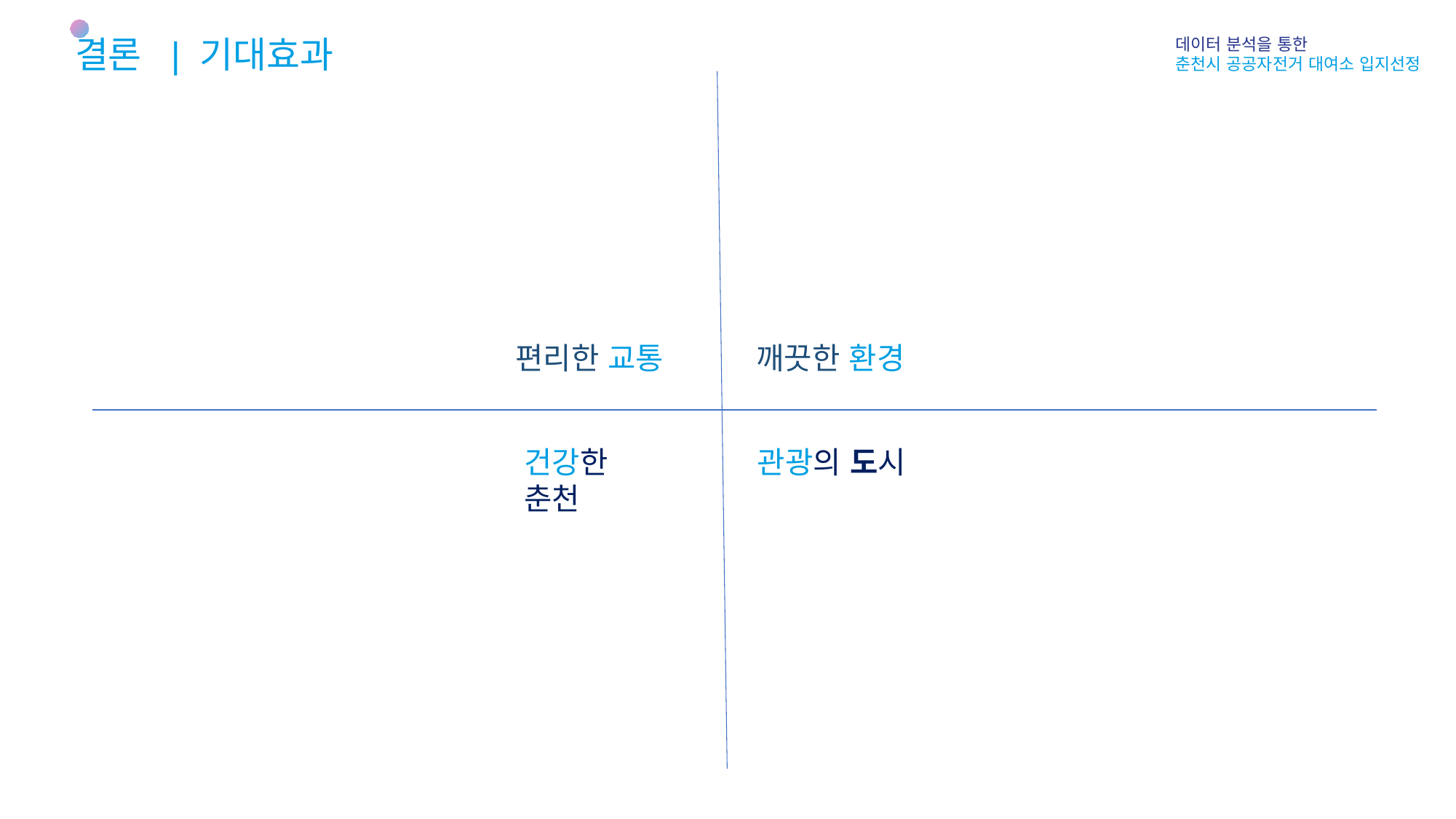

결론  | 기대효과
데이터 분석을 통한
춘천시 공공자전거 대여소 입지선정
깨끗한 환경
편리한 교통
건강한 춘천
관광의 도시